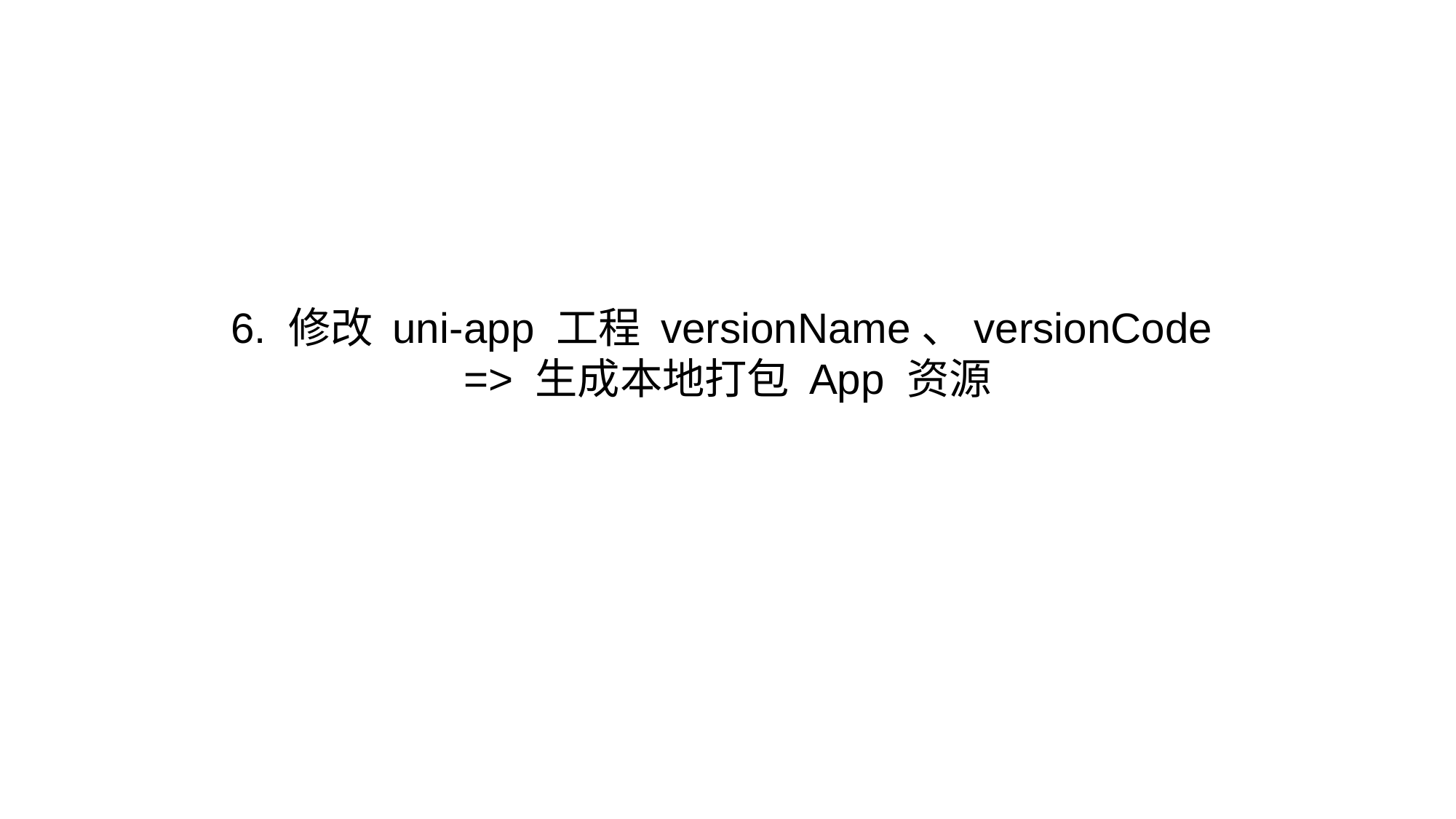

6. 修改 uni-app 工程 versionName、versionCode
=> 生成本地打包 App 资源